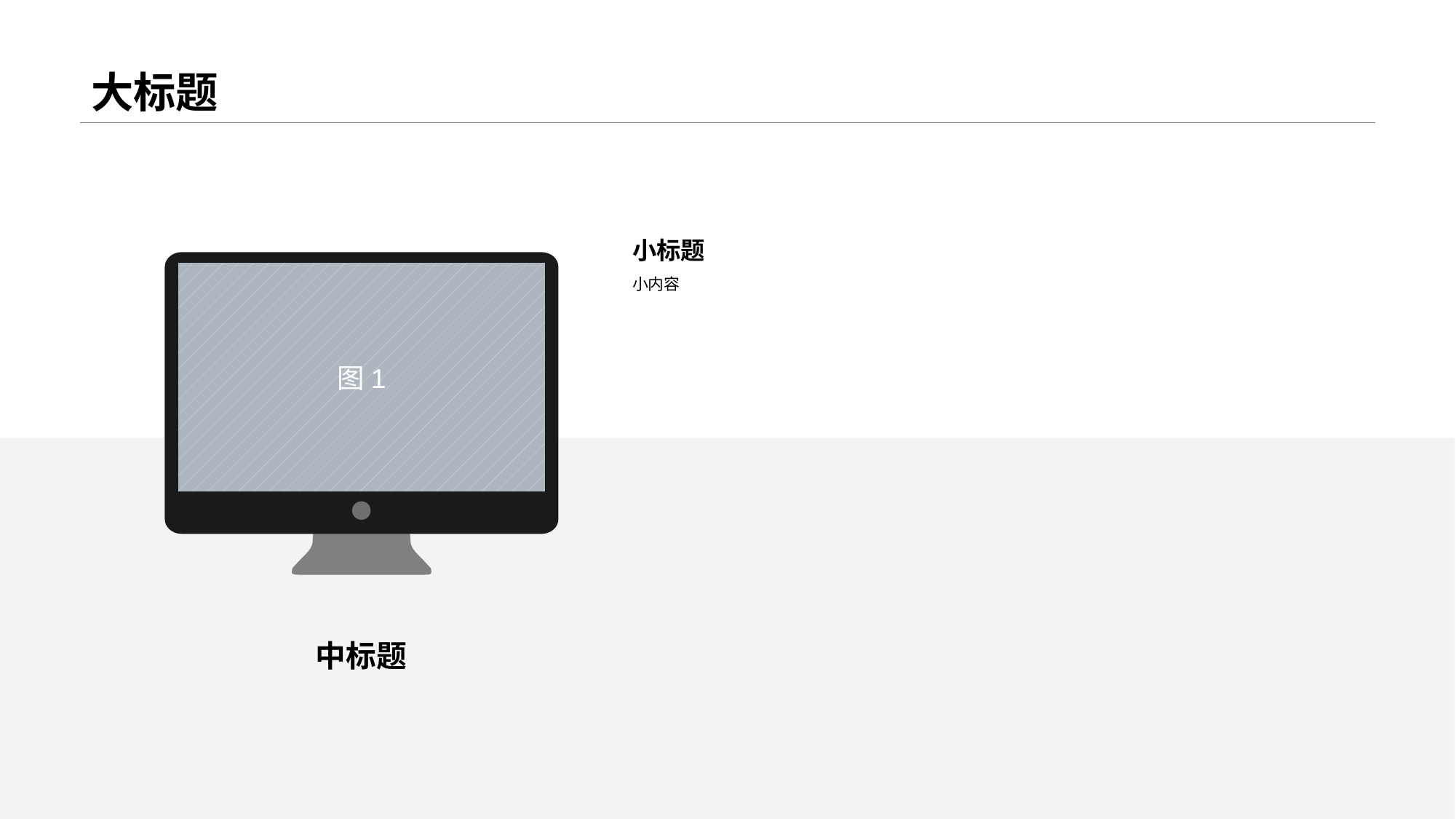

# 大标题
小标题

图1
小内容

中标题
www.chenksoft.com 400-6990-220
17